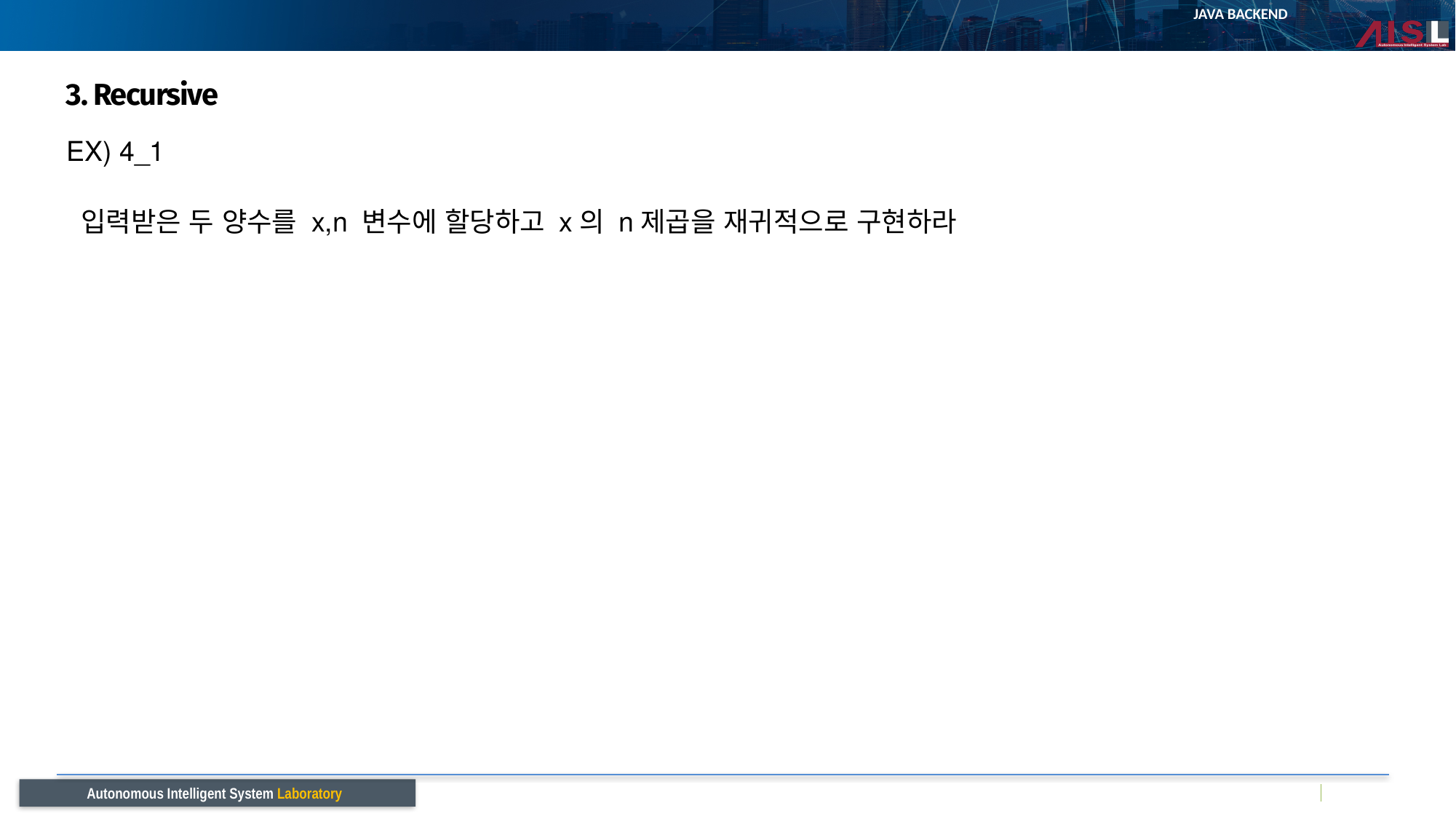

# 3. Recursive
EX) 4_1
입력받은 두 양수를 x,n 변수에 할당하고 x의 n제곱을 재귀적으로 구현하라